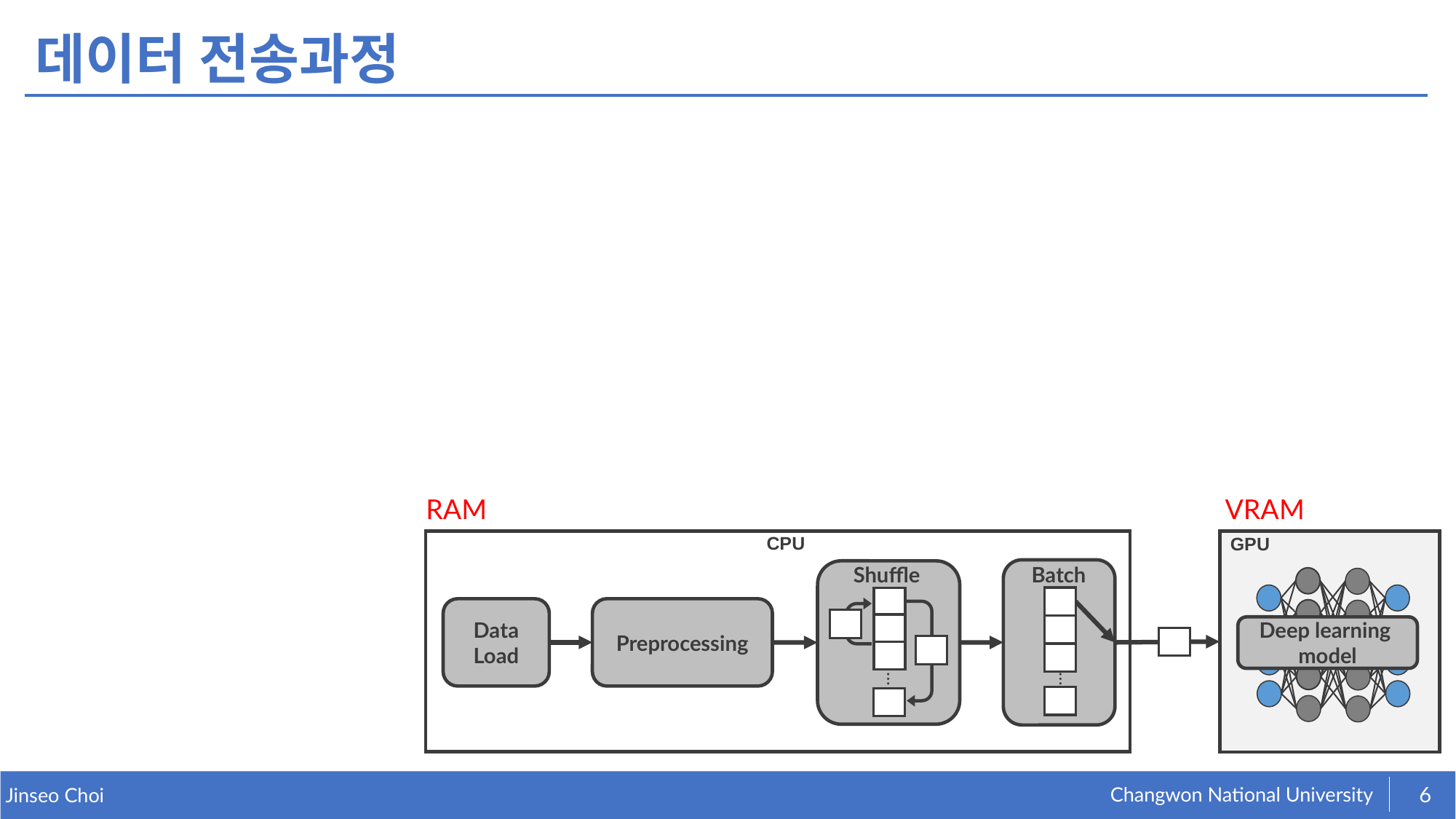

# 데이터 전송과정

RAM
VRAM
CPU
GPU

Deep learning
model

Batch
Shuffle

Data
Load
Preprocessing

…
…

6